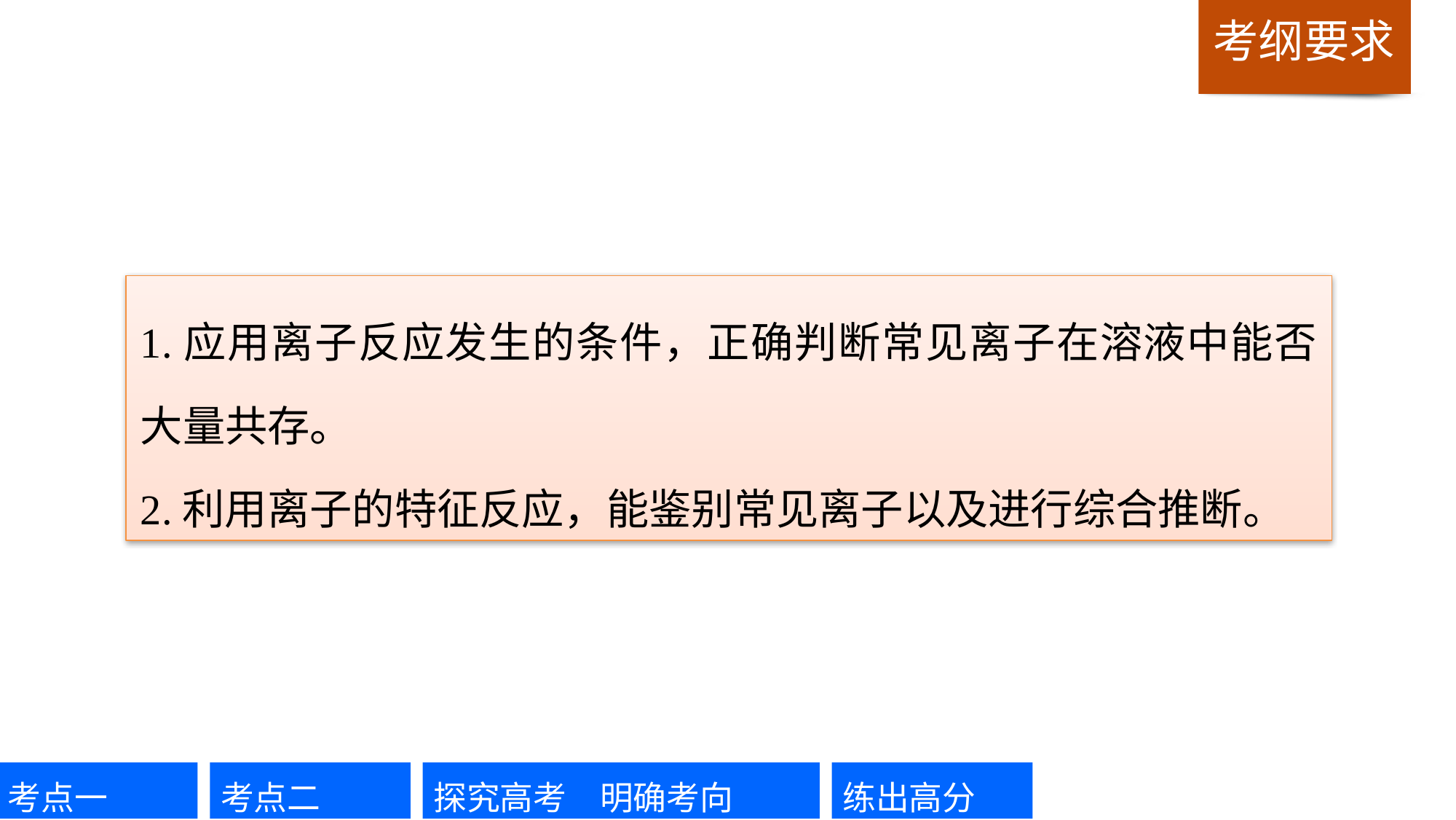

1.应用离子反应发生的条件，正确判断常见离子在溶液中能否大量共存。
2.利用离子的特征反应，能鉴别常见离子以及进行综合推断。
考点一
考点二
探究高考　明确考向
练出高分